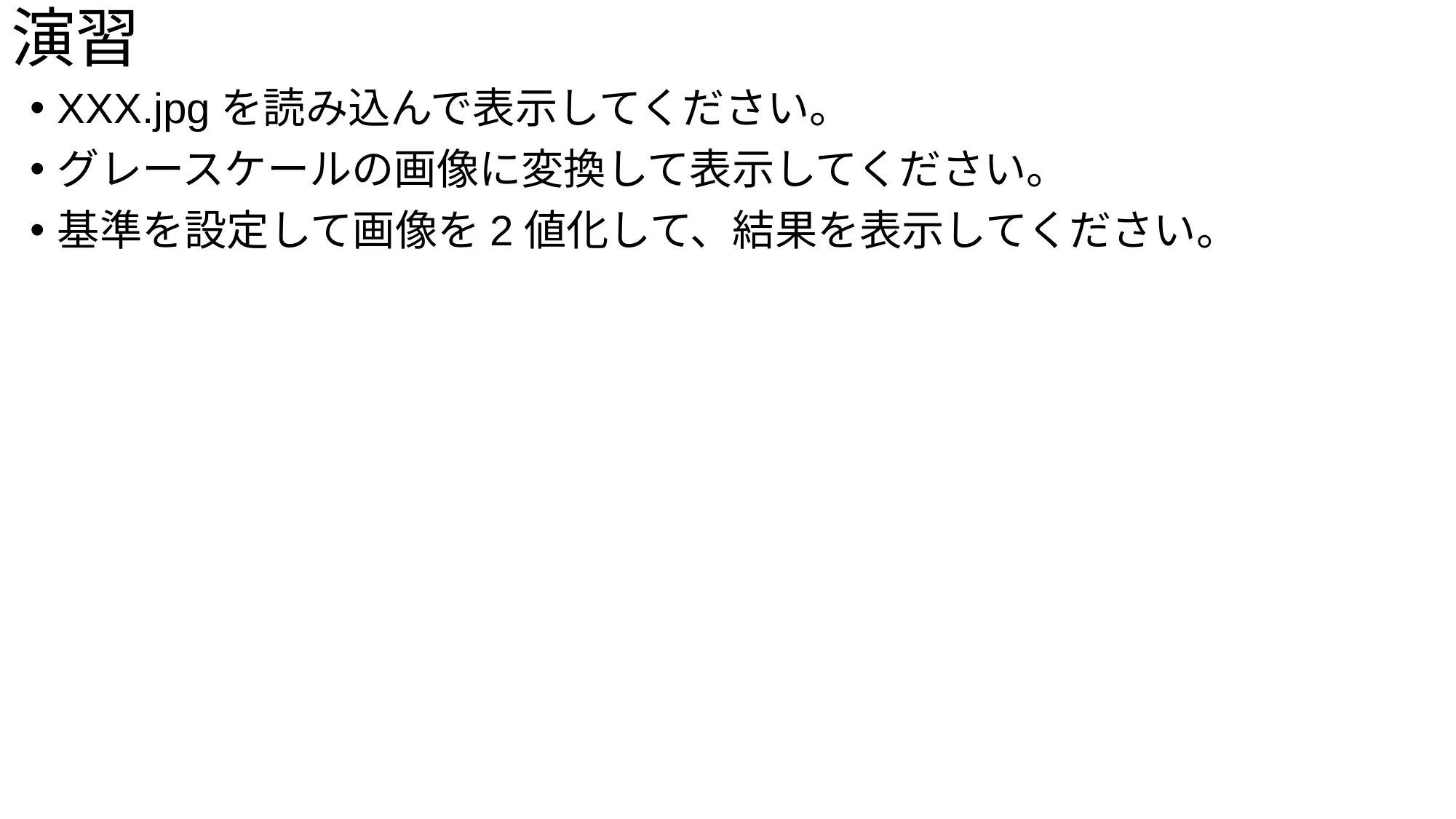

# 演習
XXX.jpgを読み込んで表示してください。
グレースケールの画像に変換して表示してください。
基準を設定して画像を2値化して、結果を表示してください。